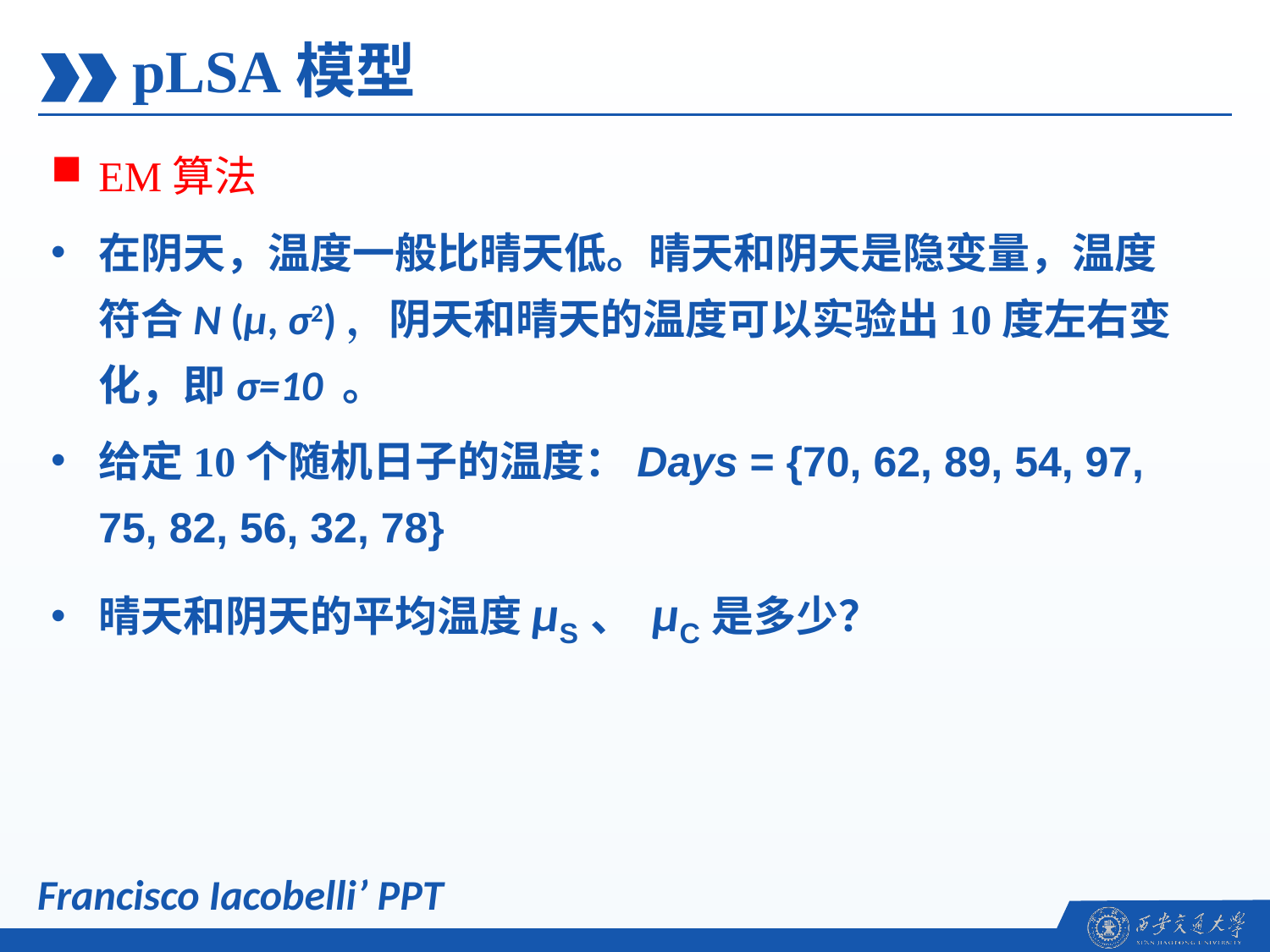

pLSA模型
EM算法
在阴天，温度一般比晴天低。晴天和阴天是隐变量，温度符合N (μ, σ2)，阴天和晴天的温度可以实验出10度左右变化，即σ=10 。
给定10个随机日子的温度：Days = {70, 62, 89, 54, 97, 75, 82, 56, 32, 78}
晴天和阴天的平均温度μS、 μC是多少？
Francisco Iacobelli’ PPT